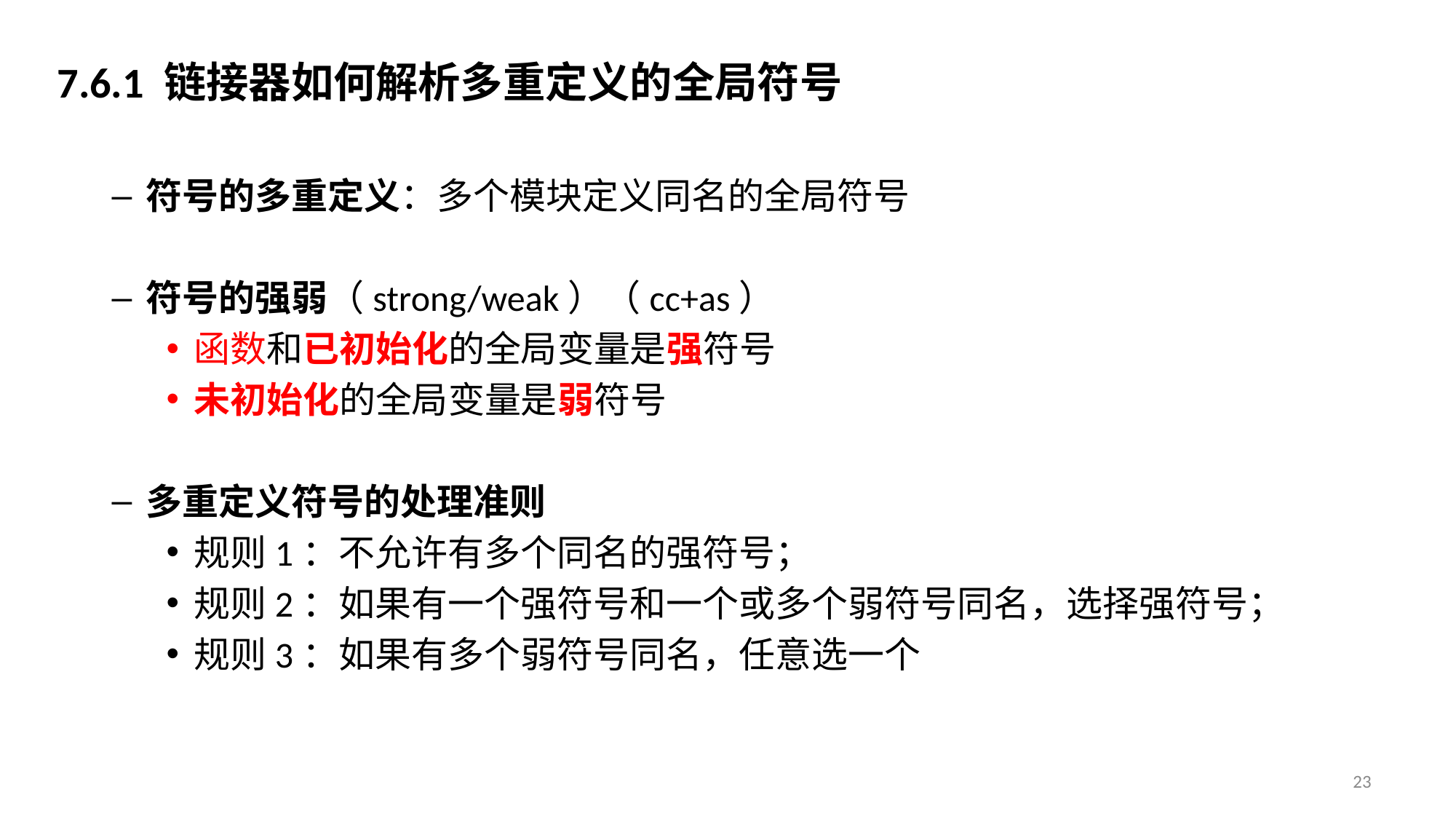

7.6.1 链接器如何解析多重定义的全局符号

符号的多重定义：多个模块定义同名的全局符号

符号的强弱（strong/weak）（cc+as）
函数和已初始化的全局变量是强符号
未初始化的全局变量是弱符号

多重定义符号的处理准则
规则1：不允许有多个同名的强符号；
规则2：如果有一个强符号和一个或多个弱符号同名，选择强符号；
规则3：如果有多个弱符号同名，任意选一个
23